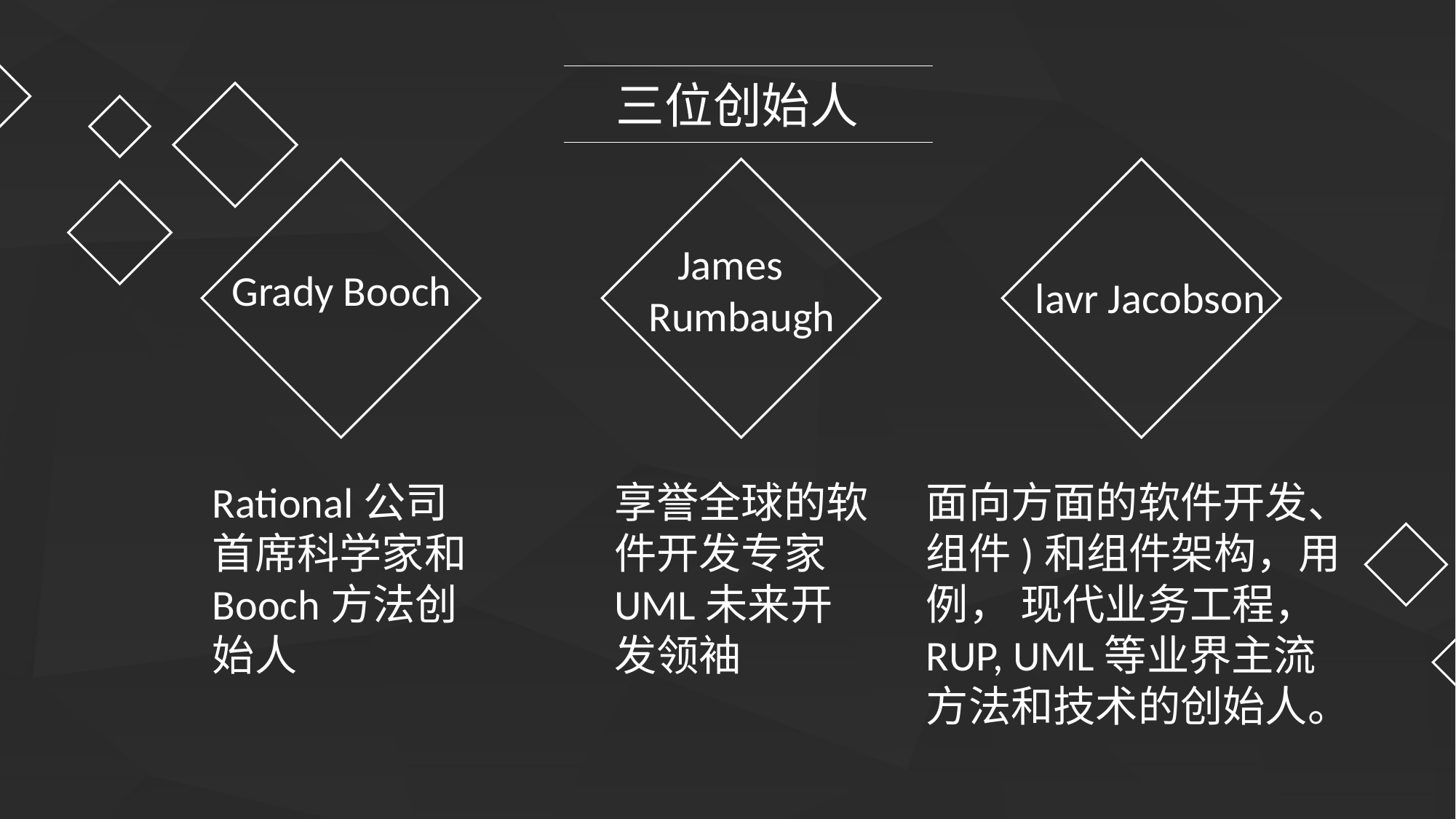

三位创始人

   James Rumbaugh
Grady Booch
lavr Jacobson
Rational公司首席科学家和Booch方法创始人
享誉全球的软件开发专家 UML未来开发领袖
面向方面的软件开发、组件)和组件架构，用例， 现代业务工程， RUP, UML等业界主流方法和技术的创始人。